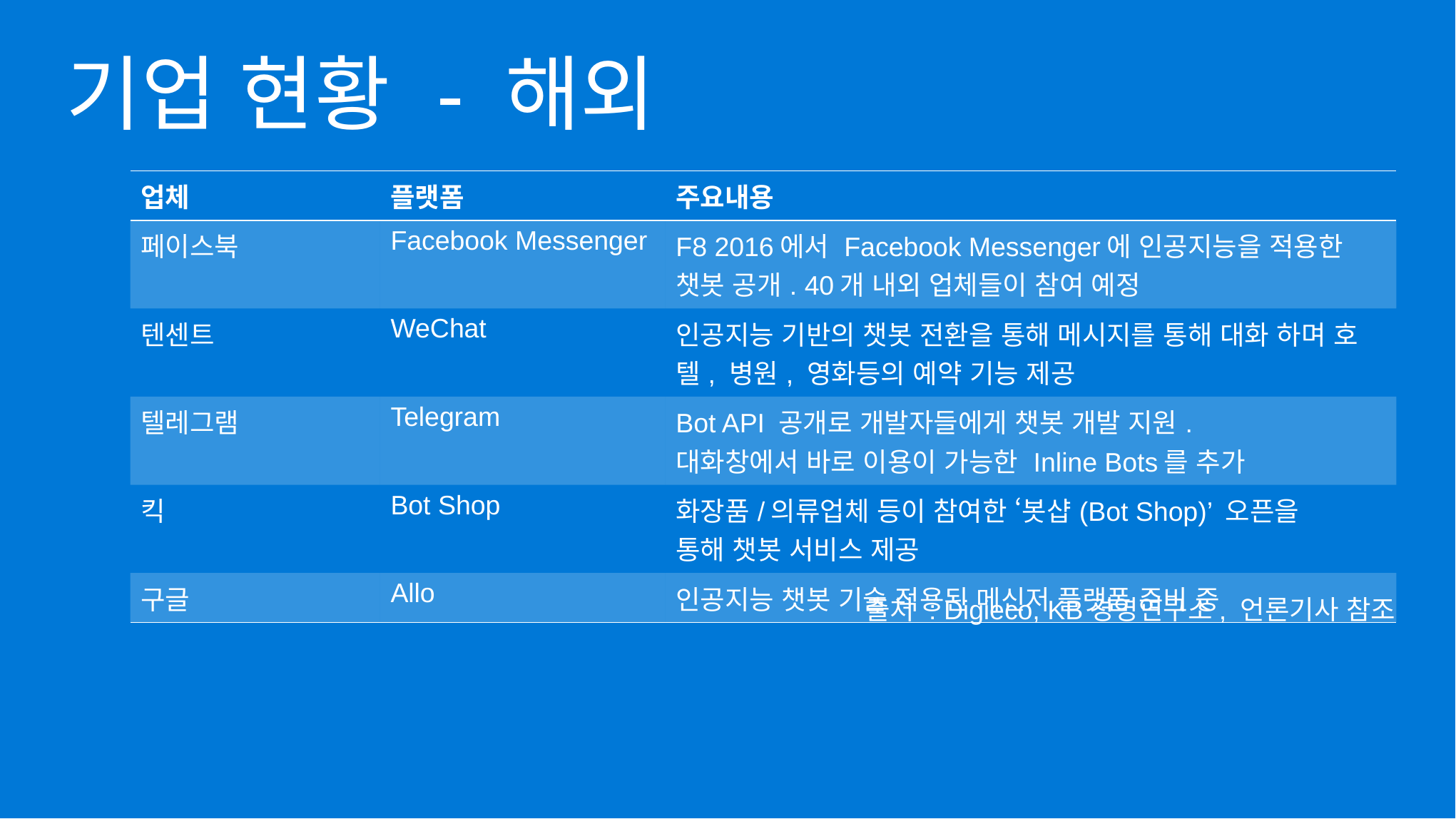

기업 현황 - 해외
| 업체 | 플랫폼 | 주요내용 |
| --- | --- | --- |
| 페이스북 | Facebook Messenger | F8 2016에서 Facebook Messenger에 인공지능을 적용한 챗봇 공개. 40개 내외 업체들이 참여 예정 |
| 텐센트 | WeChat | 인공지능 기반의 챗봇 전환을 통해 메시지를 통해 대화 하며 호텔, 병원, 영화등의 예약 기능 제공 |
| 텔레그램 | Telegram | Bot API 공개로 개발자들에게 챗봇 개발 지원. 대화창에서 바로 이용이 가능한 Inline Bots를 추가 |
| 킥 | Bot Shop | 화장품/의류업체 등이 참여한 ‘봇샵(Bot Shop)’ 오픈을 통해 챗봇 서비스 제공 |
| 구글 | Allo | 인공지능 챗봇 기술 적용된 메신저 플랫폼 준비 중 |
출처 : Digieco, KB경영연구소, 언론기사 참조